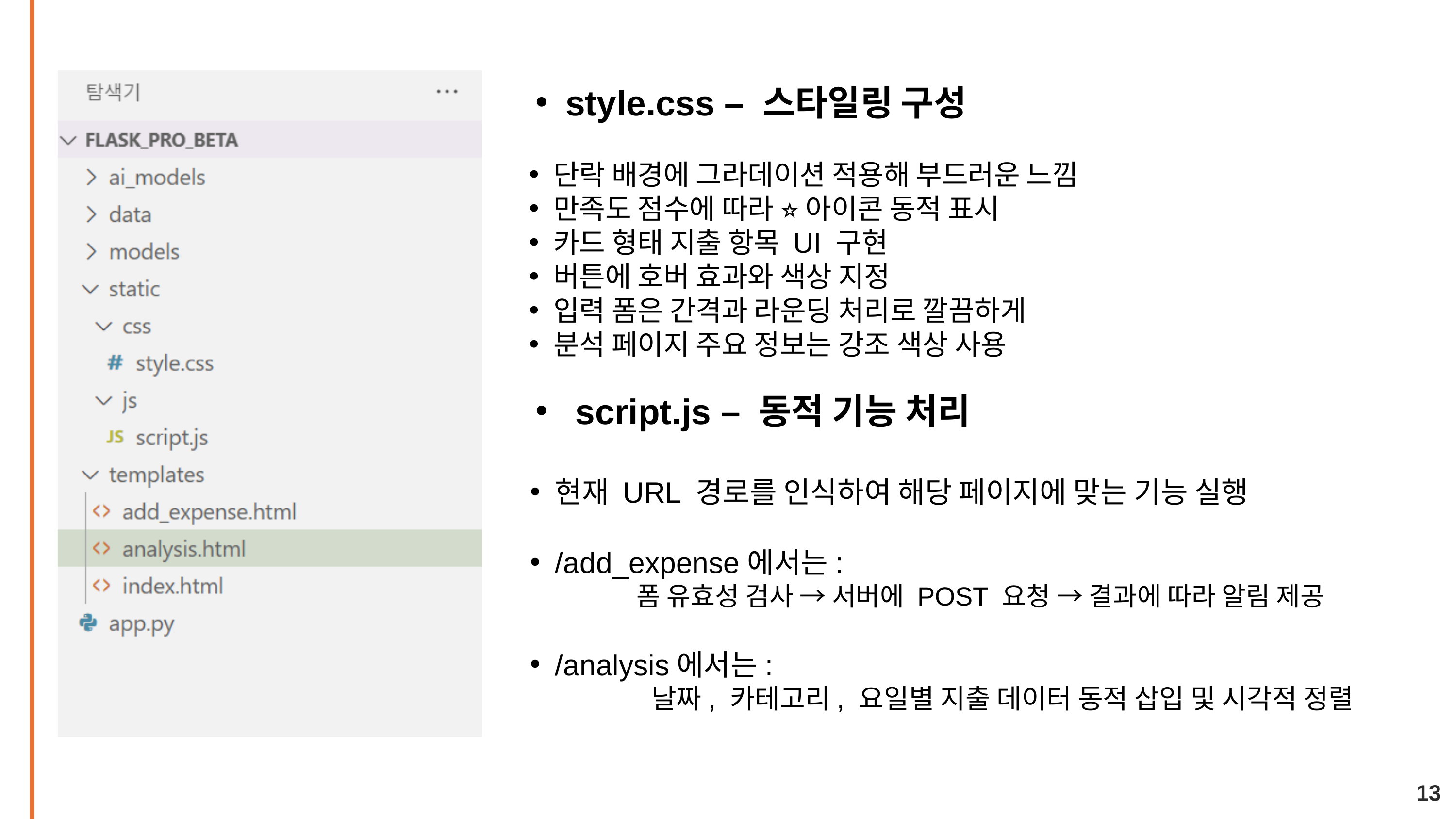

style.css – 스타일링 구성

단락 배경에 그라데이션 적용해 부드러운 느낌
만족도 점수에 따라 ⭐ 아이콘 동적 표시
카드 형태 지출 항목 UI 구현
버튼에 호버 효과와 색상 지정
입력 폼은 간격과 라운딩 처리로 깔끔하게
분석 페이지 주요 정보는 강조 색상 사용

 script.js – 동적 기능 처리

현재 URL 경로를 인식하여 해당 페이지에 맞는 기능 실행

/add_expense에서는:
                     폼 유효성 검사 → 서버에 POST 요청 → 결과에 따라 알림 제공

/analysis에서는:
                       날짜, 카테고리, 요일별 지출 데이터 동적 삽입 및 시각적 정렬

13